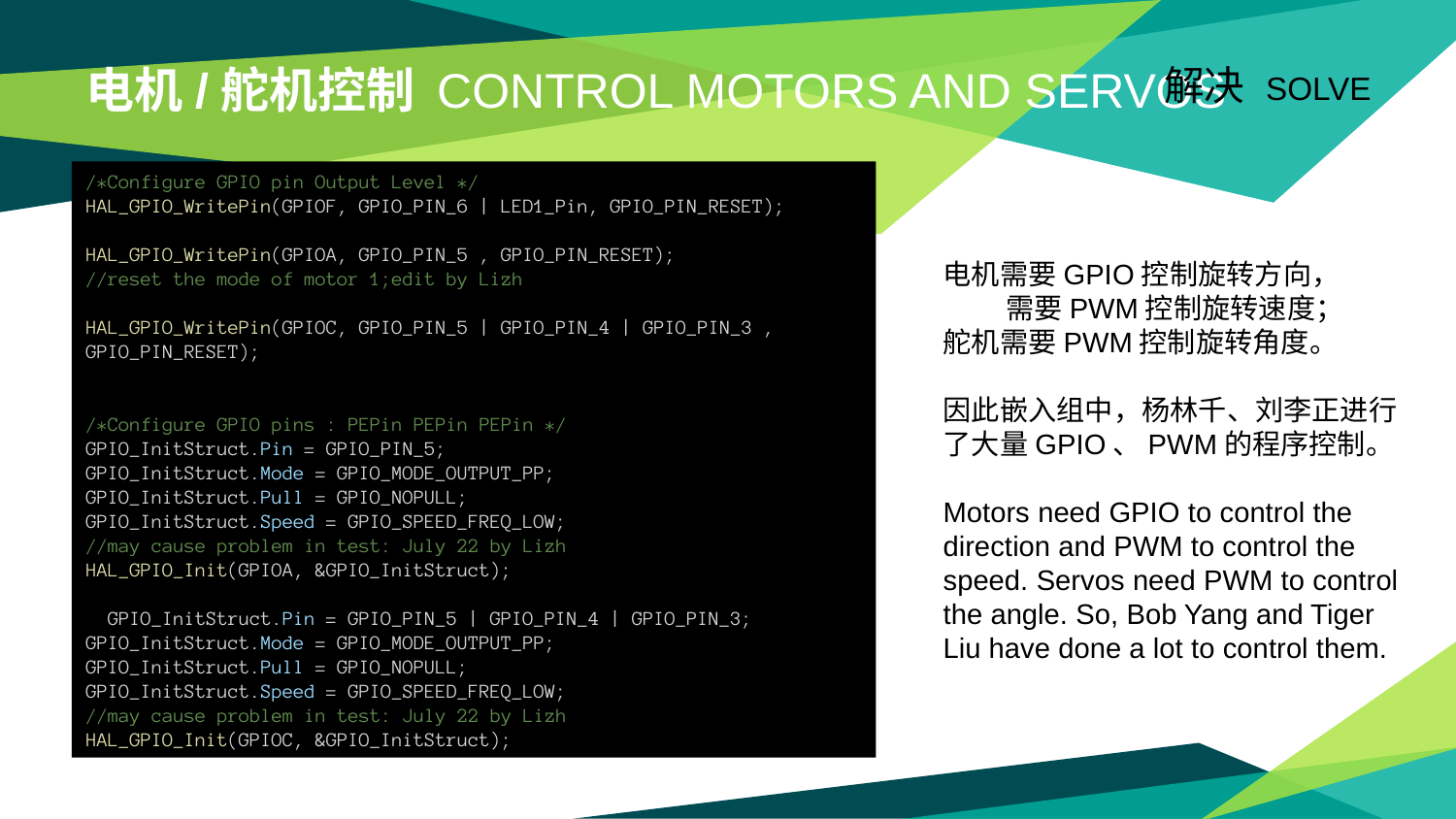

# 电机/舵机控制 control motors and servos
解决 solve
/*Configure GPIO pin Output Level */
HAL_GPIO_WritePin(GPIOF, GPIO_PIN_6 | LED1_Pin, GPIO_PIN_RESET);
HAL_GPIO_WritePin(GPIOA, GPIO_PIN_5 , GPIO_PIN_RESET);
//reset the mode of motor 1;edit by Lizh

HAL_GPIO_WritePin(GPIOC, GPIO_PIN_5 | GPIO_PIN_4 | GPIO_PIN_3 , GPIO_PIN_RESET);
/*Configure GPIO pins : PEPin PEPin PEPin */
GPIO_InitStruct.Pin = GPIO_PIN_5;
GPIO_InitStruct.Mode = GPIO_MODE_OUTPUT_PP;
GPIO_InitStruct.Pull = GPIO_NOPULL;
GPIO_InitStruct.Speed = GPIO_SPEED_FREQ_LOW;
//may cause problem in test: July 22 by Lizh
HAL_GPIO_Init(GPIOA, &GPIO_InitStruct);

  GPIO_InitStruct.Pin = GPIO_PIN_5 | GPIO_PIN_4 | GPIO_PIN_3;
GPIO_InitStruct.Mode = GPIO_MODE_OUTPUT_PP;
GPIO_InitStruct.Pull = GPIO_NOPULL;
GPIO_InitStruct.Speed = GPIO_SPEED_FREQ_LOW;
//may cause problem in test: July 22 by Lizh
HAL_GPIO_Init(GPIOC, &GPIO_InitStruct);
电机需要GPIO控制旋转方向，
       需要PWM控制旋转速度；
舵机需要PWM控制旋转角度。

因此嵌入组中，杨林千、刘李正进行了大量GPIO、PWM的程序控制。

Motors need GPIO to control the direction and PWM to control the speed. Servos need PWM to control the angle. So, Bob Yang and Tiger Liu have done a lot to control them.